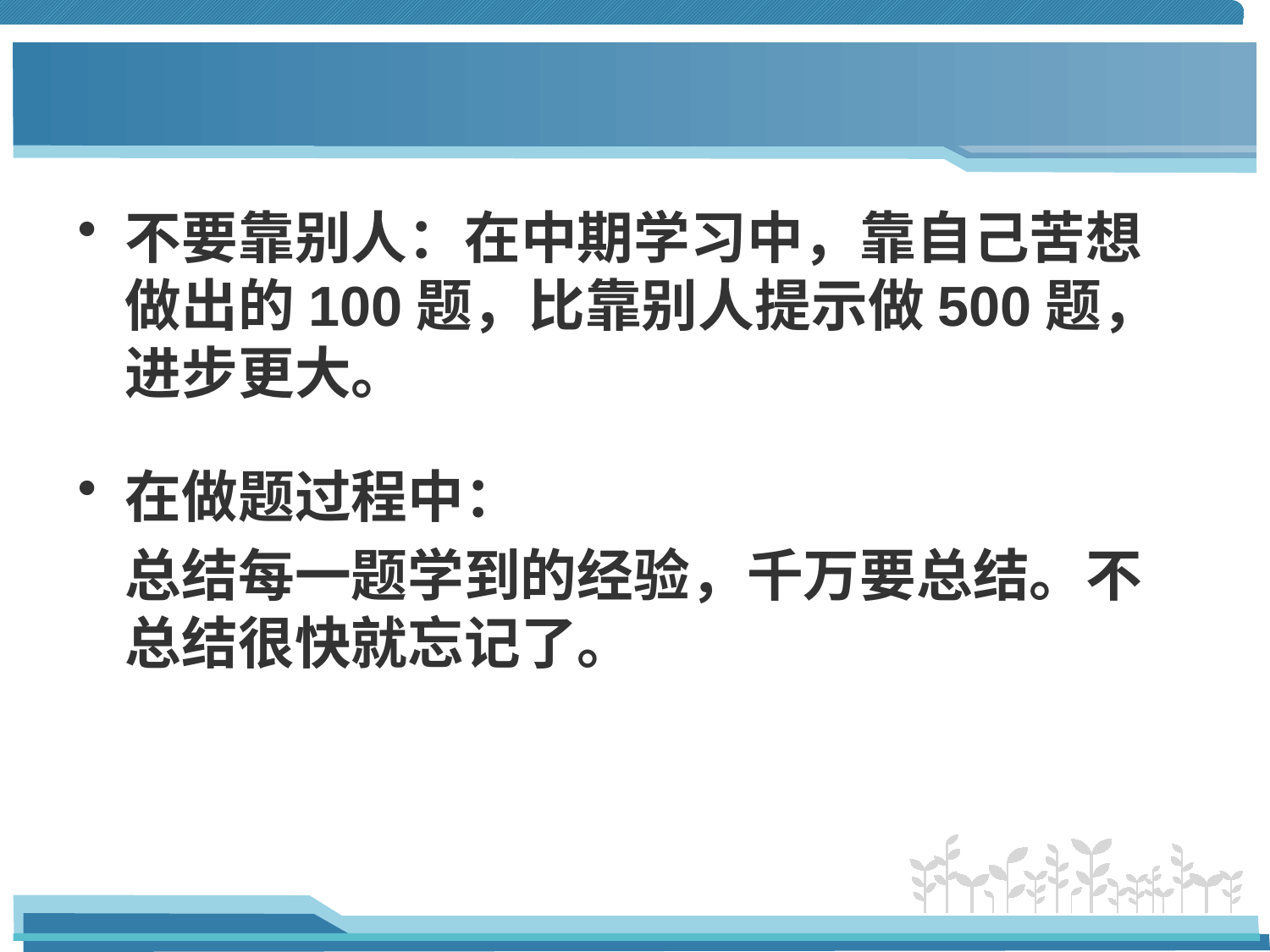

#
不要靠别人：在中期学习中，靠自己苦想做出的100题，比靠别人提示做500题，进步更大。

在做题过程中：
	总结每一题学到的经验，千万要总结。不总结很快就忘记了。